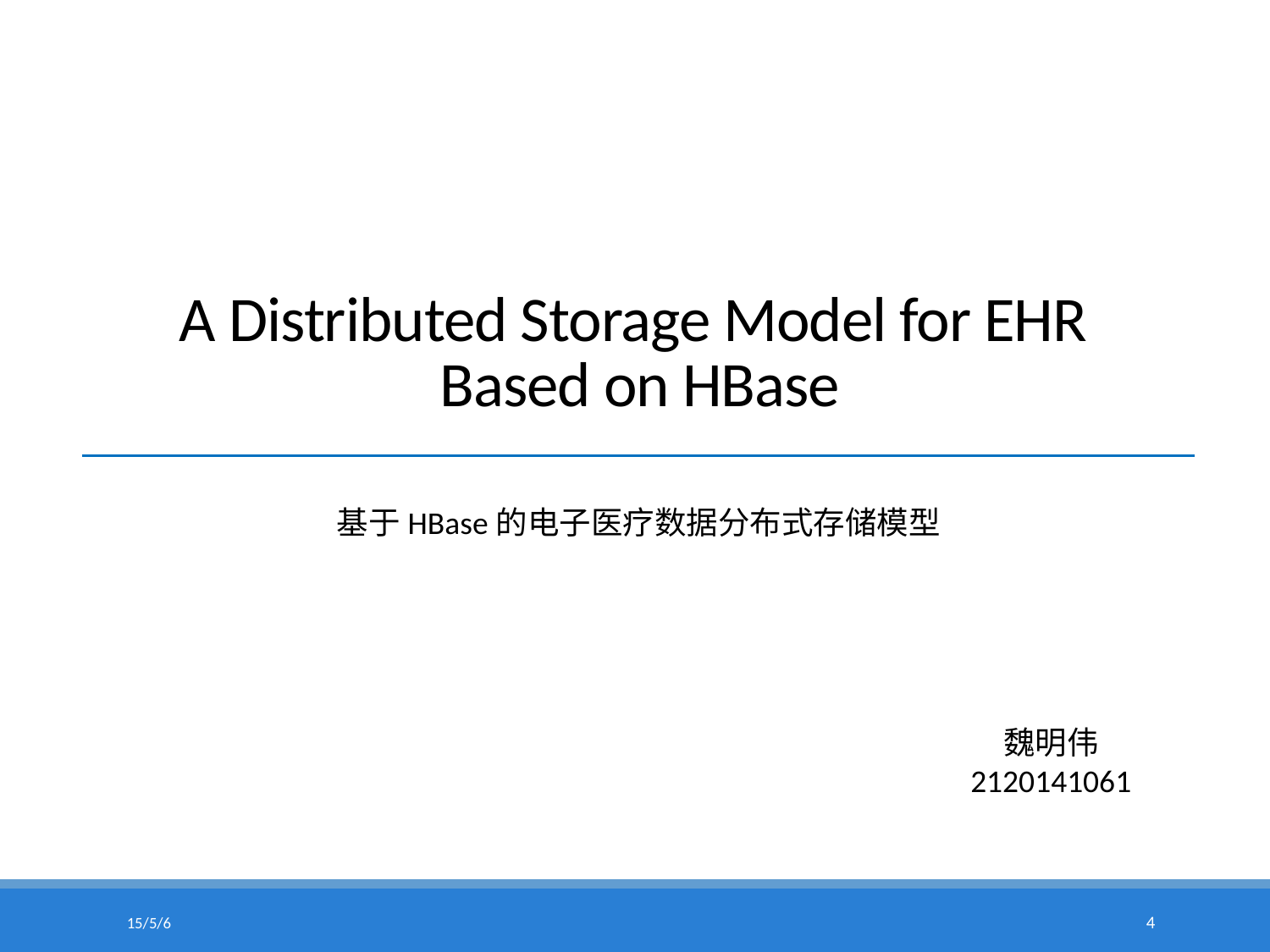

# A Distributed Storage Model for EHR Based on HBase
基于HBase的电子医疗数据分布式存储模型
魏明伟
2120141061
15/5/6
4